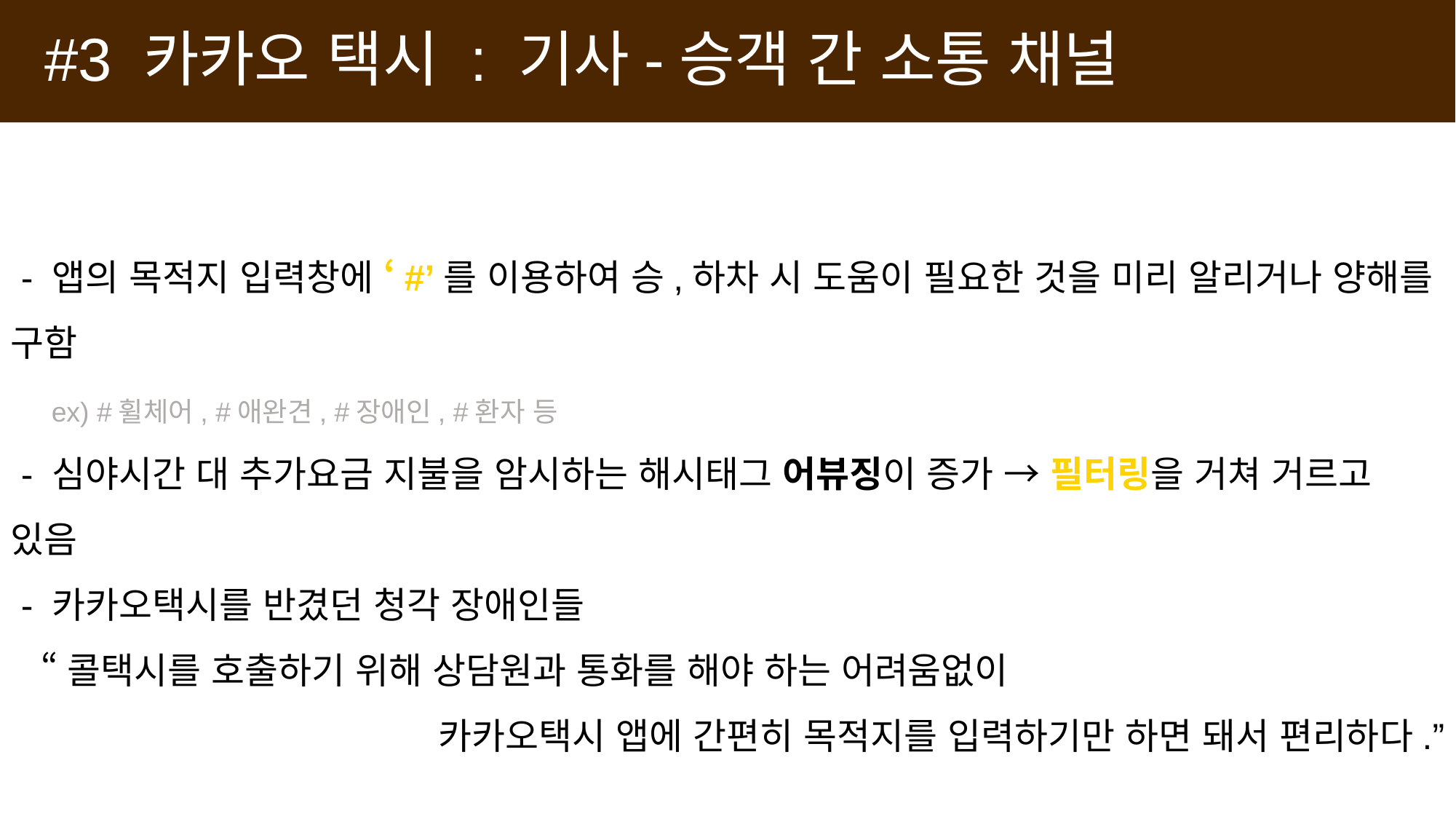

# #3 카카오 택시 : 기사-승객 간 소통 채널
 - 앱의 목적지 입력창에 ‘#’를 이용하여 승,하차 시 도움이 필요한 것을 미리 알리거나 양해를 구함
    ex) #휠체어, #애완견, #장애인, #환자 등
 - 심야시간 대 추가요금 지불을 암시하는 해시태그 어뷰징이 증가 → 필터링을 거쳐 거르고 있음
 - 카카오택시를 반겼던 청각 장애인들
   “콜택시를 호출하기 위해 상담원과 통화를 해야 하는 어려움없이
카카오택시 앱에 간편히 목적지를 입력하기만 하면 돼서 편리하다.”